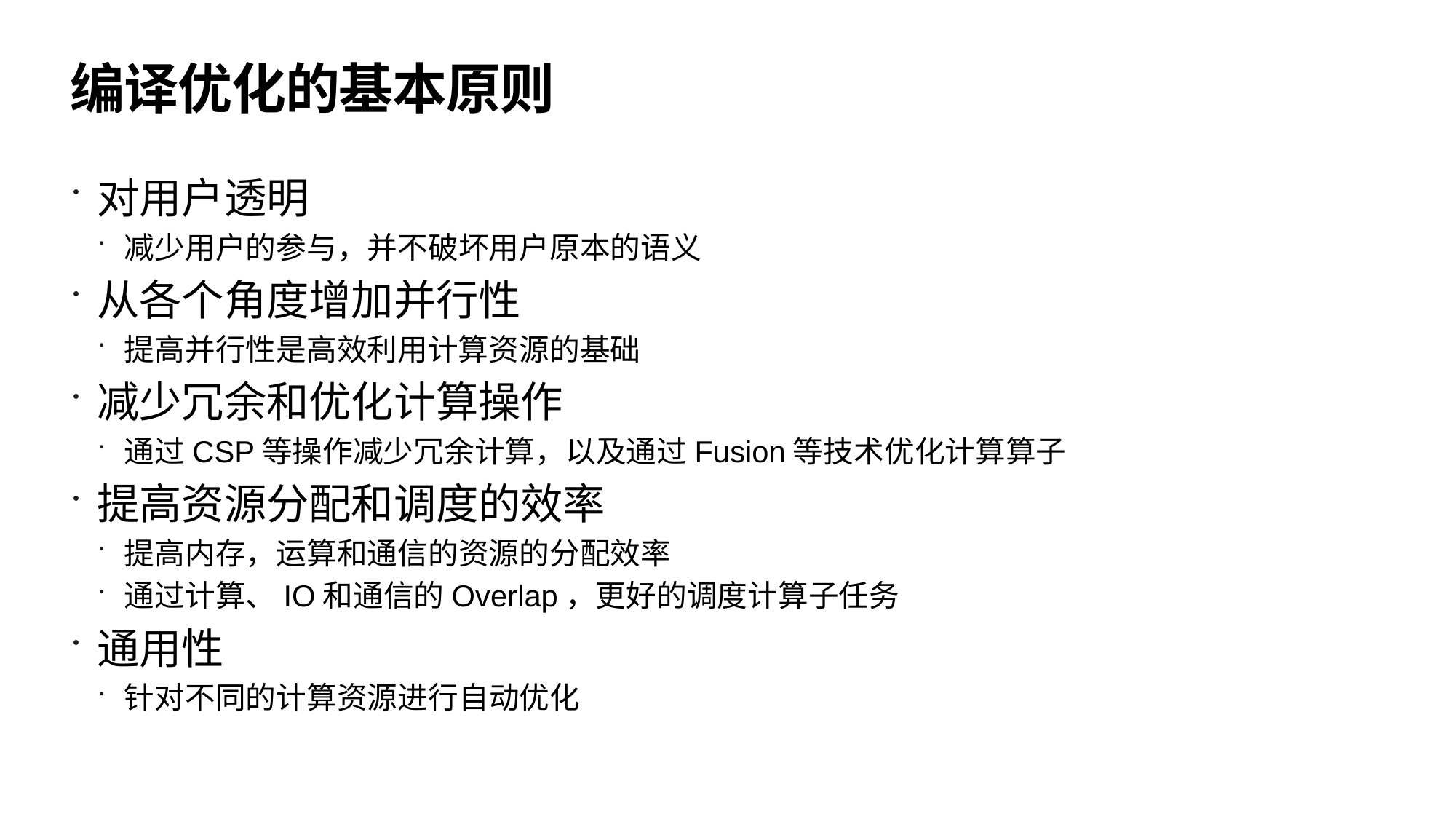

51
# 编译优化的基本原则
对用户透明
减少用户的参与，并不破坏用户原本的语义
从各个角度增加并行性
提高并行性是高效利用计算资源的基础
减少冗余和优化计算操作
通过CSP等操作减少冗余计算，以及通过Fusion等技术优化计算算子
提高资源分配和调度的效率
提高内存，运算和通信的资源的分配效率
通过计算、IO和通信的Overlap，更好的调度计算子任务
通用性
针对不同的计算资源进行自动优化